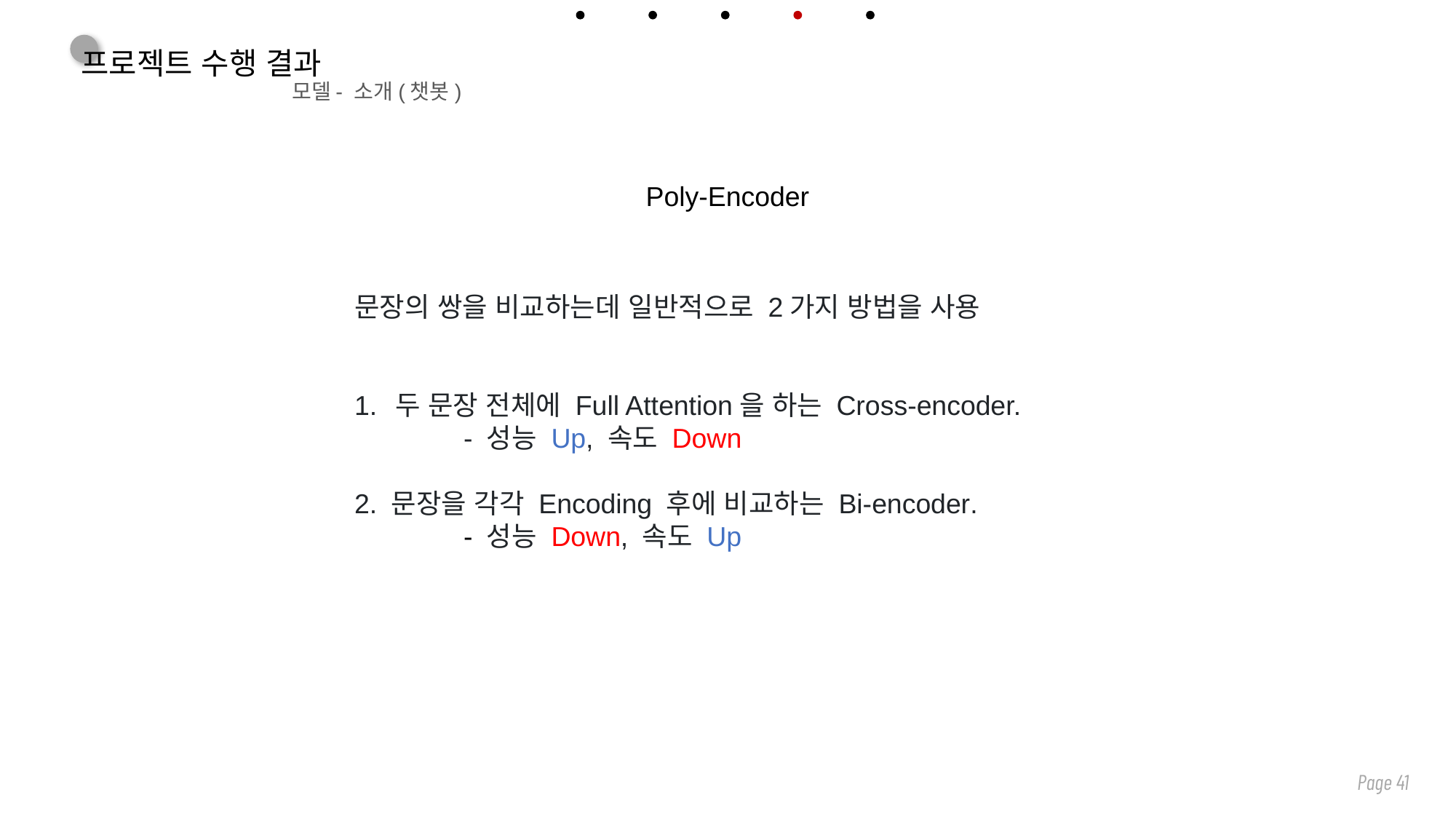

프로젝트 수행 결과
모델
- 소개(챗봇)
Poly-Encoder
문장의 쌍을 비교하는데 일반적으로 2가지 방법을 사용

두 문장 전체에 Full Attention을 하는 Cross-encoder.
	- 성능 Up, 속도 Down

2. 문장을 각각 Encoding 후에 비교하는 Bi-encoder.
	- 성능 Down, 속도 Up
Page 41